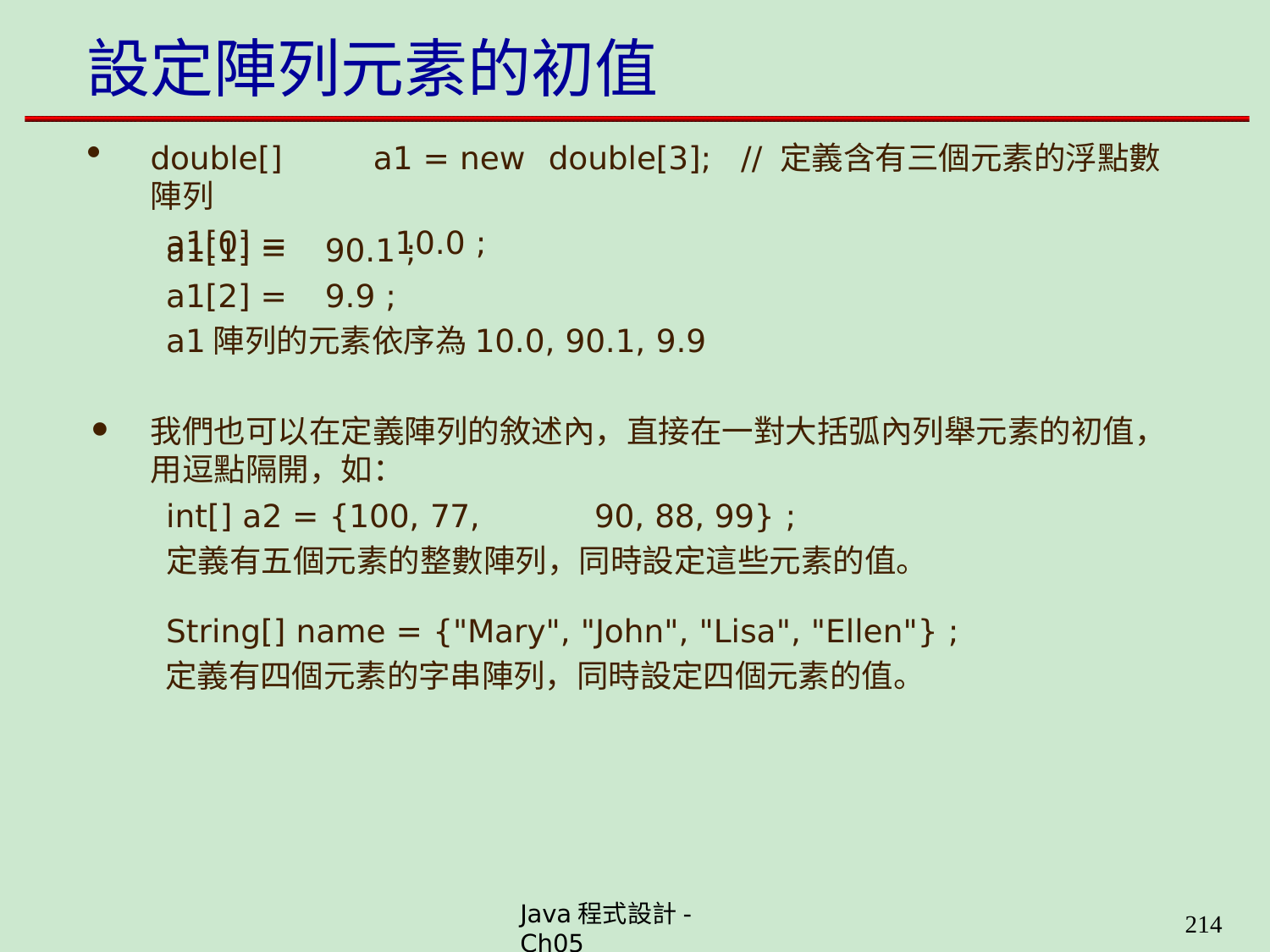

# 設定陣列元素的初值
double[]	a1 = new	double[3];	// 定義含有三個元素的浮點數陣列
a1[0] =	10.0 ;
a1[1] =
a1[2] =
90.1 ;
9.9 ;
a1陣列的元素依序為10.0, 90.1, 9.9

我們也可以在定義陣列的敘述內，直接在一對大括弧內列舉元素的初值， 用逗點隔開，如：
int[] a2 = {100, 77,	90, 88, 99} ;
定義有五個元素的整數陣列，同時設定這些元素的值。

String[] name = {"Mary", "John", "Lisa", "Ellen"} ;
定義有四個元素的字串陣列，同時設定四個元素的值。
Java程式設計-Ch05
214